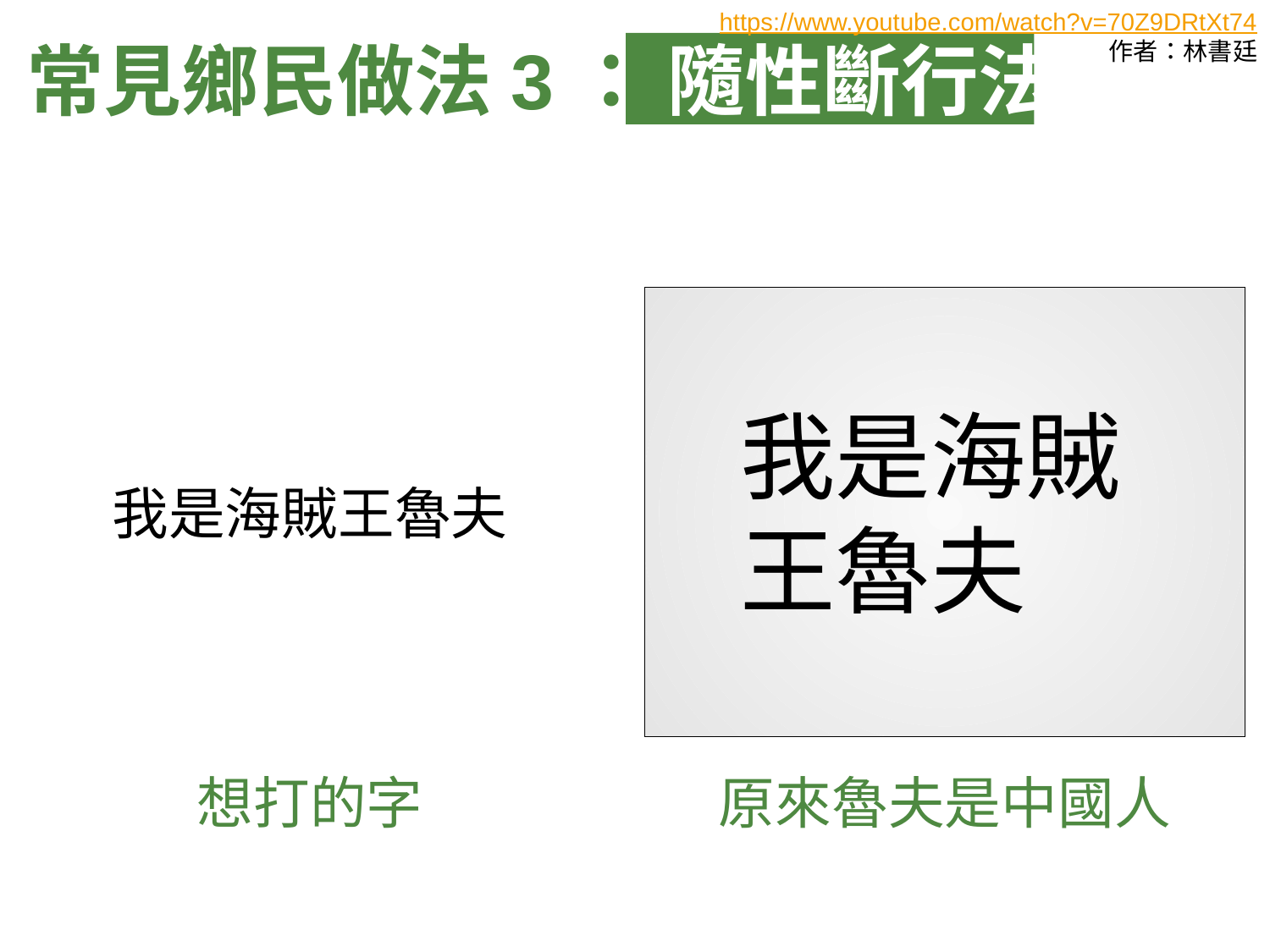

https://www.youtube.com/watch?v=70Z9DRtXt74
作者：林書廷
常見鄉民做法3： 隨性斷行法

我是海賊
王魯夫
原來魯夫是中國人
我是海賊王魯夫
想打的字